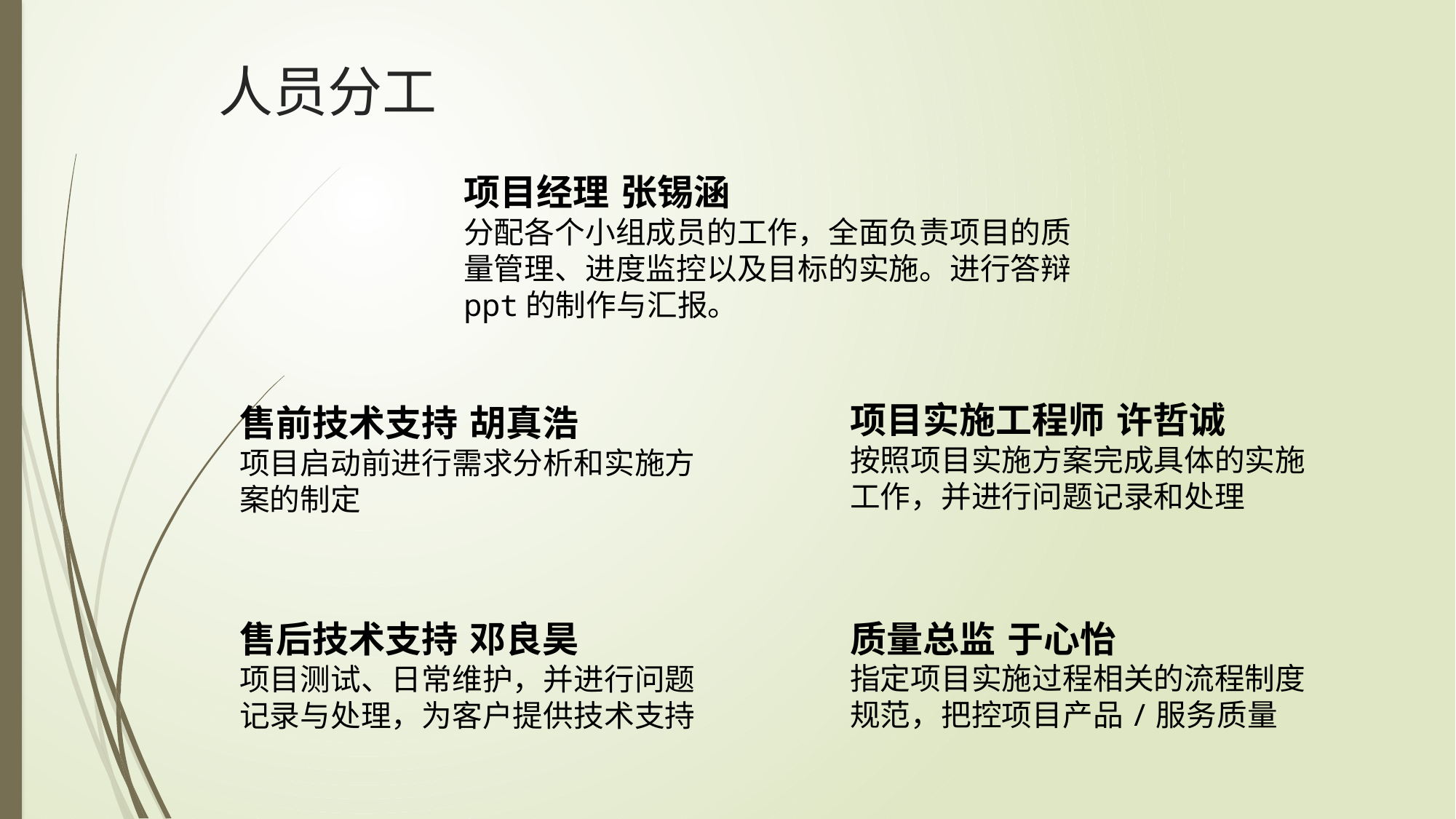

# 人员分工
项目经理 张锡涵
分配各个小组成员的工作，全面负责项目的质量管理、进度监控以及目标的实施。进行答辩ppt的制作与汇报。
项目实施工程师 许哲诚
按照项目实施方案完成具体的实施工作，并进行问题记录和处理
售前技术支持 胡真浩
项目启动前进行需求分析和实施方案的制定
质量总监 于心怡
指定项目实施过程相关的流程制度规范，把控项目产品/服务质量
售后技术支持 邓良昊
项目测试、日常维护，并进行问题记录与处理，为客户提供技术支持